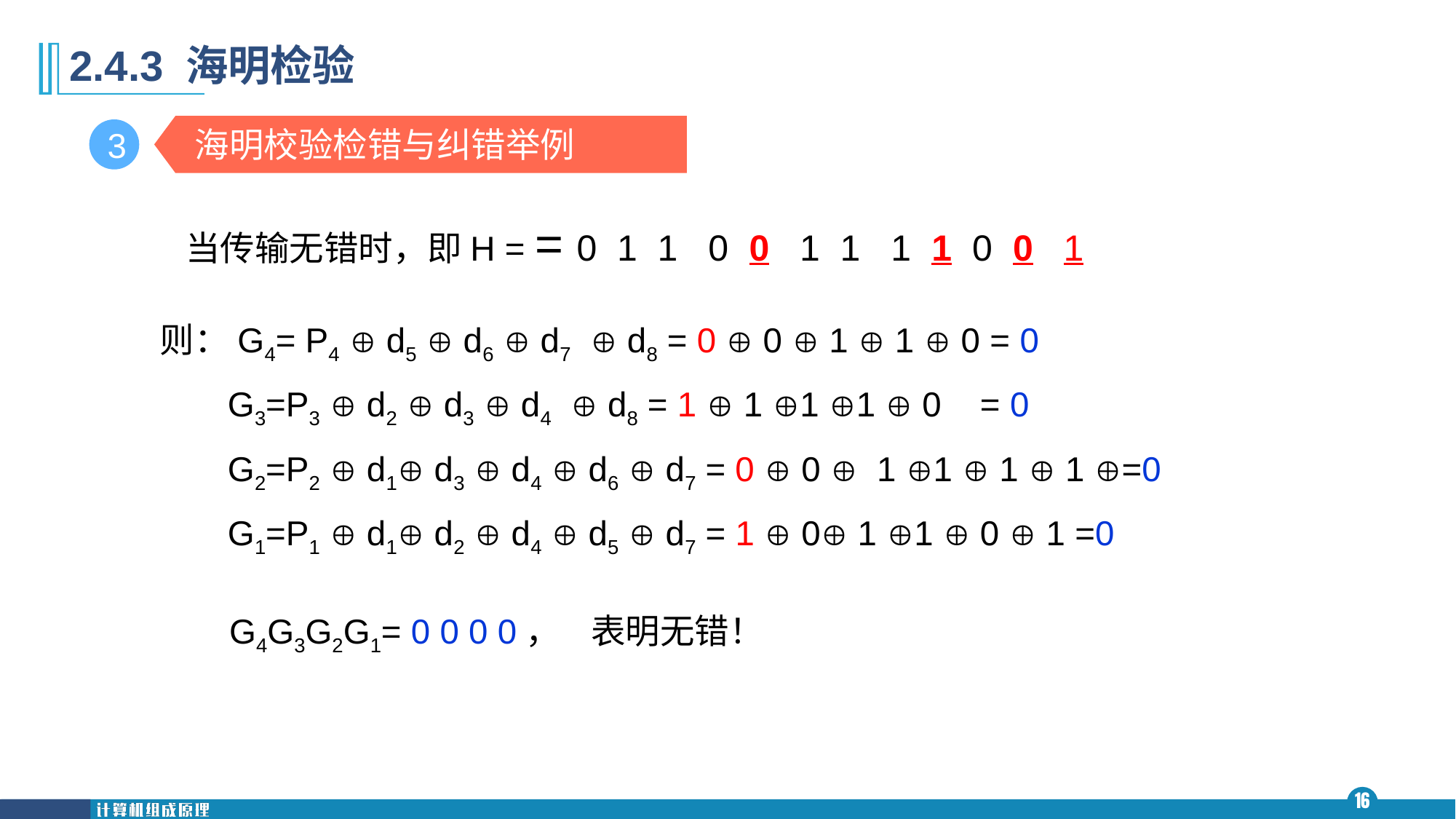

第二章
第二章
# 2.4.3 海明检验

海明校验检错与纠错举例
3
当传输无错时，即H = = 0  1  1   0  0   1  1   1  1  0  0   1
则：G4= P4 ⊕ d5 ⊕ d6 ⊕ d7  ⊕ d8 = 0 ⊕ 0 ⊕ 1 ⊕ 1 ⊕ 0 = 0
       G3=P3 ⊕ d2 ⊕ d3 ⊕ d4  ⊕ d8 = 1 ⊕ 1 ⊕1 ⊕1 ⊕ 0    = 0
       G2=P2 ⊕ d1⊕ d3 ⊕ d4 ⊕ d6 ⊕ d7 = 0 ⊕ 0 ⊕  1 ⊕1 ⊕ 1 ⊕ 1 ⊕=0
       G1=P1 ⊕ d1⊕ d2 ⊕ d4 ⊕ d5 ⊕ d7 = 1 ⊕ 0⊕ 1 ⊕1 ⊕ 0 ⊕ 1 =0
G4G3G2G1= 0 0 0 0，    表明无错！